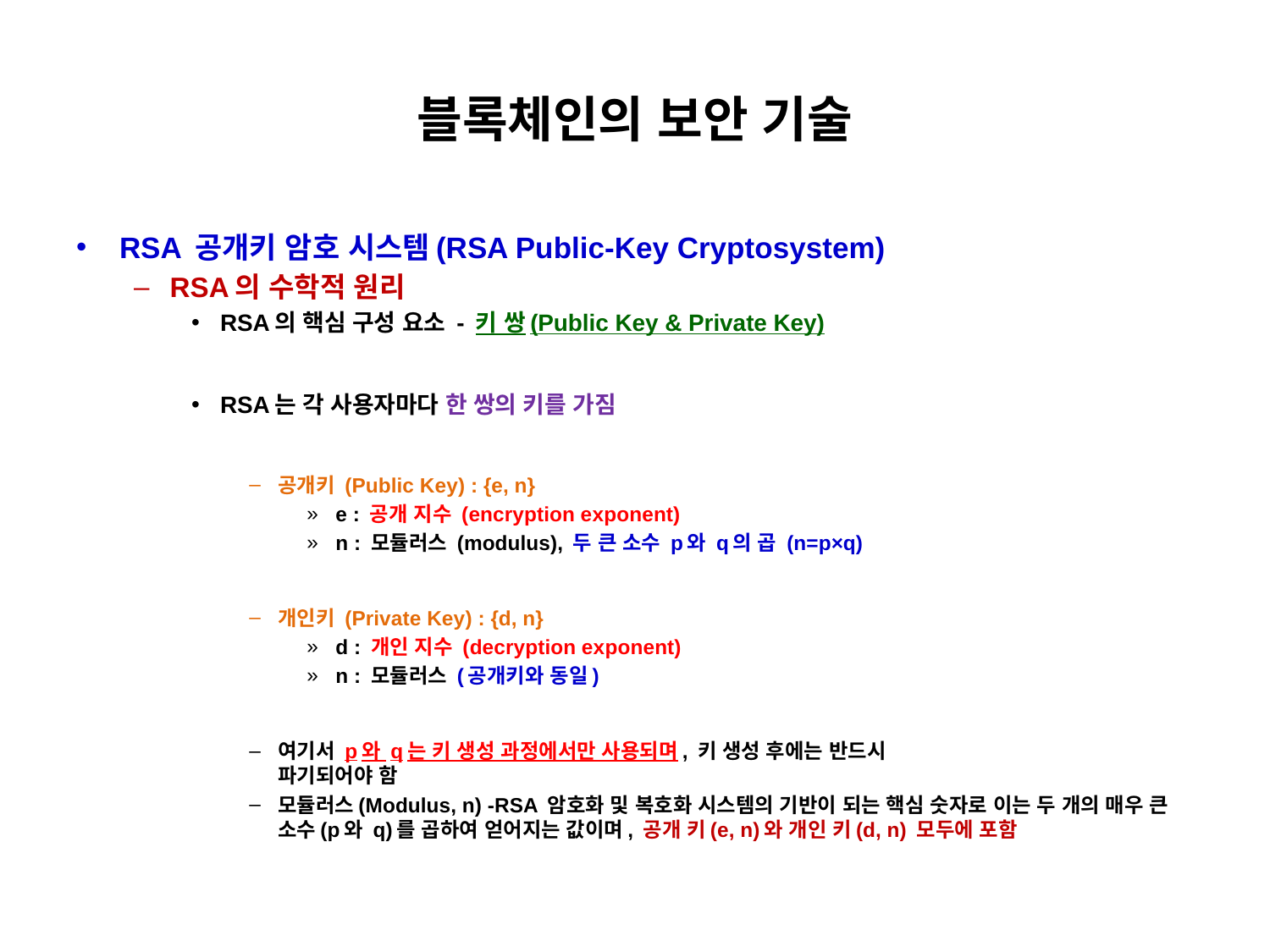

# 블록체인의 보안 기술
RSA 공개키 암호 시스템(RSA Public-Key Cryptosystem)
RSA의 수학적 원리
RSA의 핵심 구성 요소 - 키 쌍(Public Key & Private Key)

RSA는 각 사용자마다 한 쌍의 키를 가짐

공개키 (Public Key) : {e, n}
e : 공개 지수 (encryption exponent)
n : 모듈러스 (modulus), 두 큰 소수 p와 q의 곱 (n=p×q)

개인키 (Private Key) : {d, n}
d : 개인 지수 (decryption exponent)
n : 모듈러스 (공개키와 동일)

여기서 p와 q는 키 생성 과정에서만 사용되며, 키 생성 후에는 반드시
파기되어야 함
모듈러스(Modulus, n) -RSA 암호화 및 복호화 시스템의 기반이 되는 핵심 숫자로 이는 두 개의 매우 큰 소수(p와 q)를 곱하여 얻어지는 값이며, 공개 키(e, n)와 개인 키(d, n) 모두에 포함